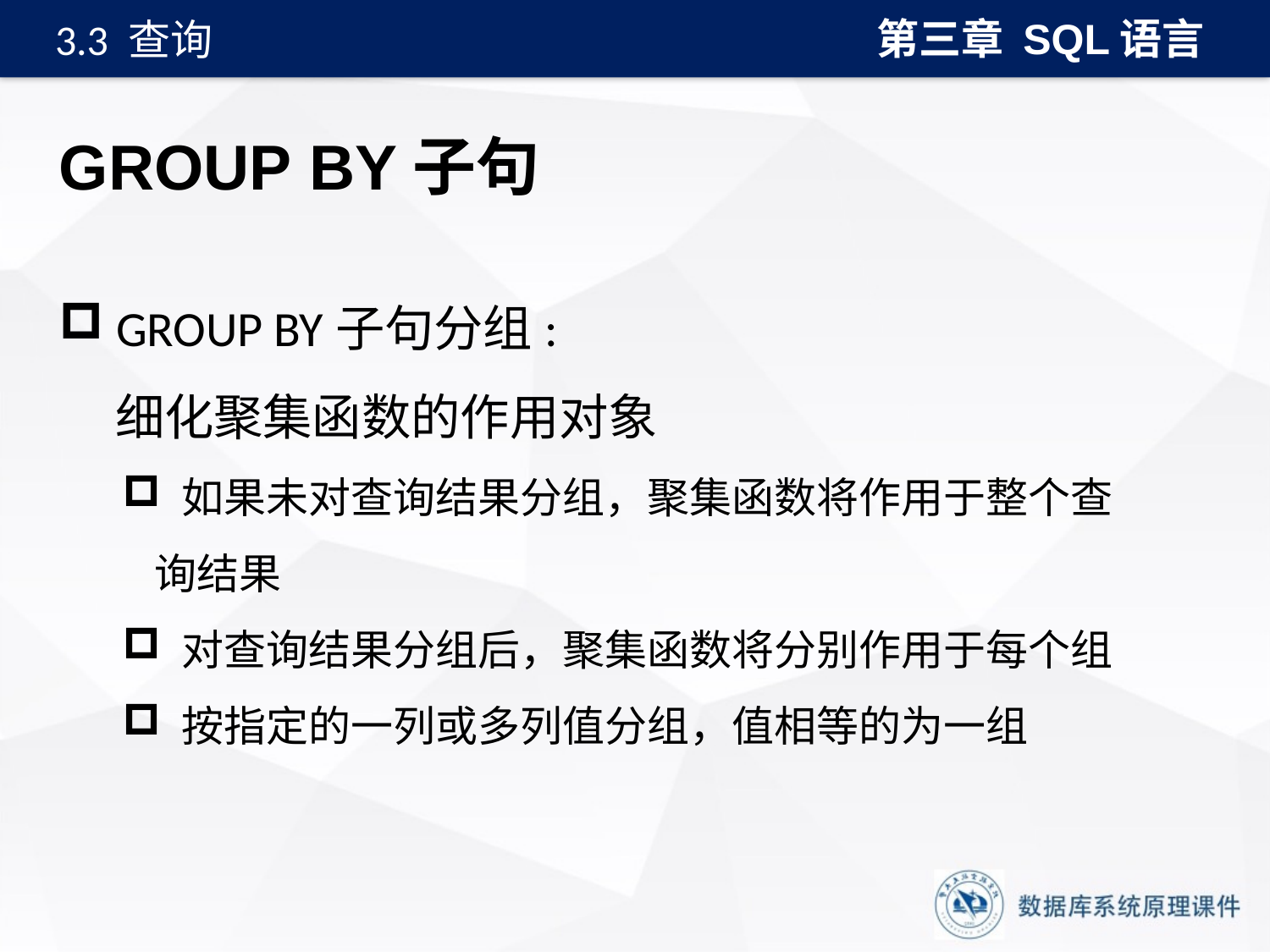

第三章 SQL语言
3.3 查询
# GROUP BY子句
 GROUP BY子句分组:
    细化聚集函数的作用对象
 如果未对查询结果分组，聚集函数将作用于整个查询结果
 对查询结果分组后，聚集函数将分别作用于每个组
 按指定的一列或多列值分组，值相等的为一组